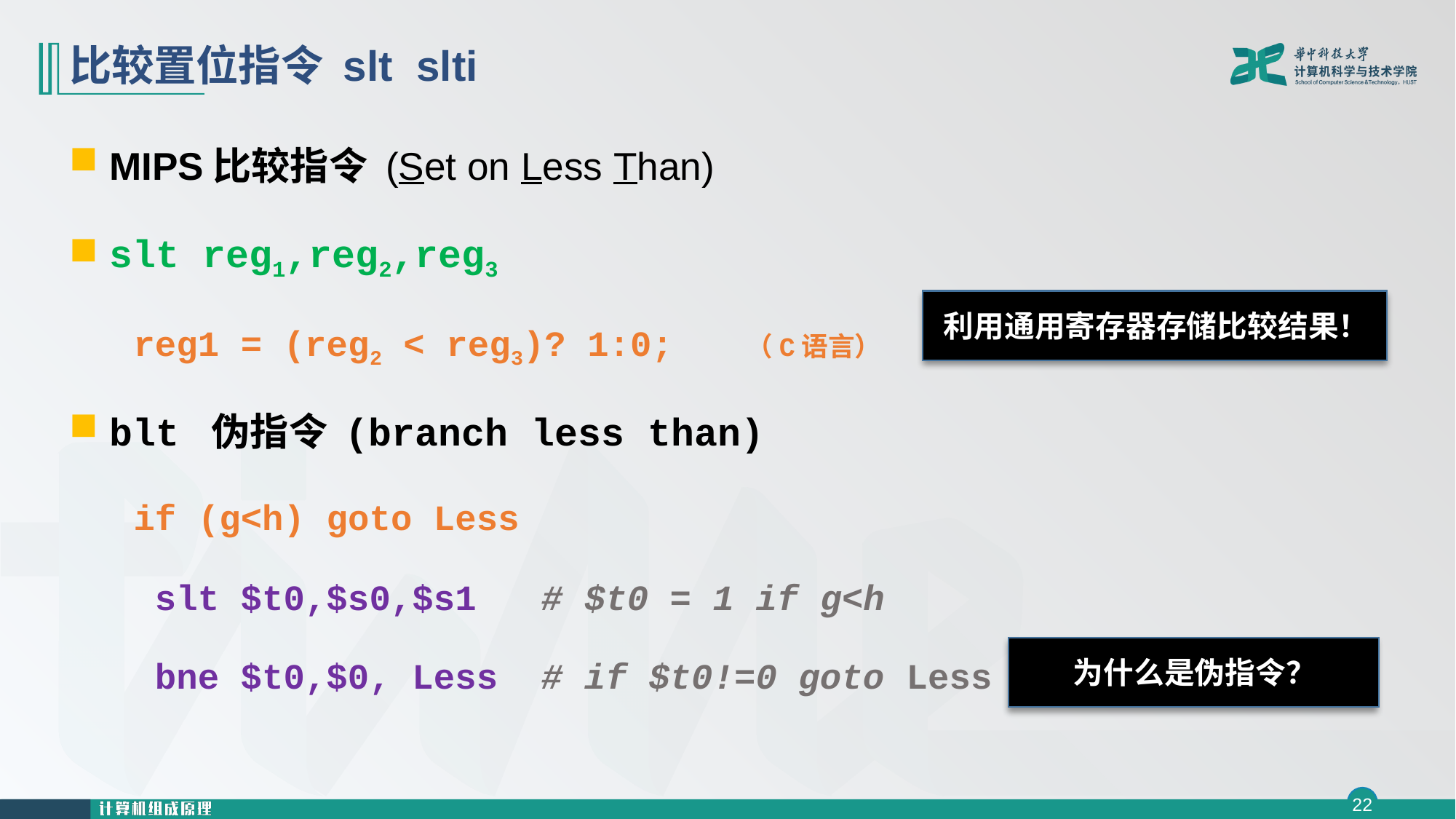

# 比较置位指令 slt  slti
MIPS比较指令 (Set on Less Than)
slt reg1,reg2,reg3
   reg1 = (reg2 < reg3)? 1:0;   （C语言）
blt 伪指令 (branch less than)
   if (g<h) goto Less
    slt $t0,$s0,$s1   # $t0 = 1 if g<h
    bne $t0,$0, Less  # if $t0!=0 goto Less

利用通用寄存器存储比较结果！

为什么是伪指令？